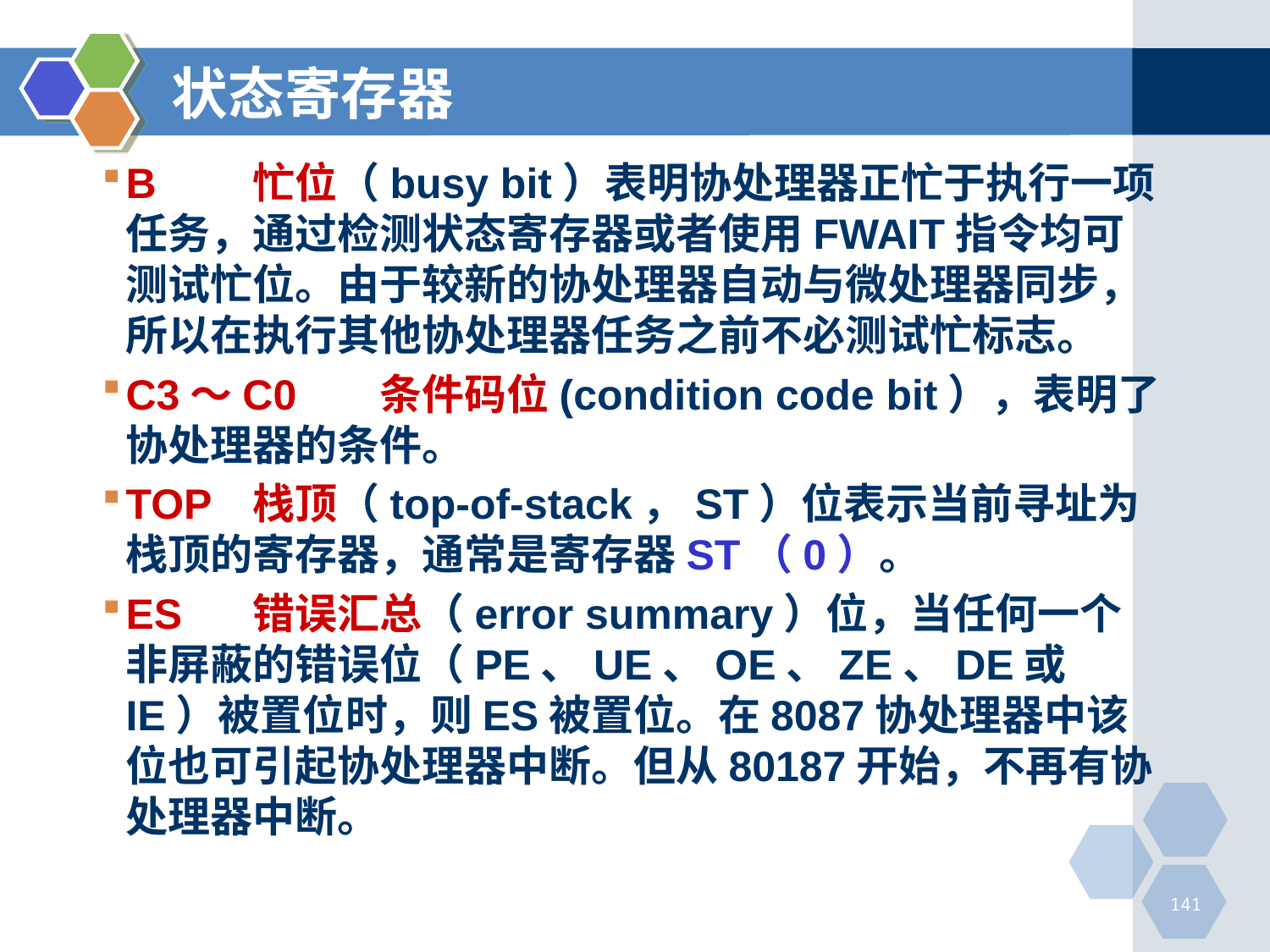

# 状态寄存器
B	忙位（busy bit）表明协处理器正忙于执行一项任务，通过检测状态寄存器或者使用FWAIT指令均可测试忙位。由于较新的协处理器自动与微处理器同步，所以在执行其他协处理器任务之前不必测试忙标志。
C3～C0	条件码位(condition code bit），表明了协处理器的条件。
TOP	栈顶（top-of-stack，ST）位表示当前寻址为栈顶的寄存器，通常是寄存器ST（0）。
ES	错误汇总（error summary）位，当任何一个非屏蔽的错误位（PE、UE、OE、ZE、DE或IE）被置位时，则ES被置位。在8087协处理器中该位也可引起协处理器中断。但从80187开始，不再有协处理器中断。
141